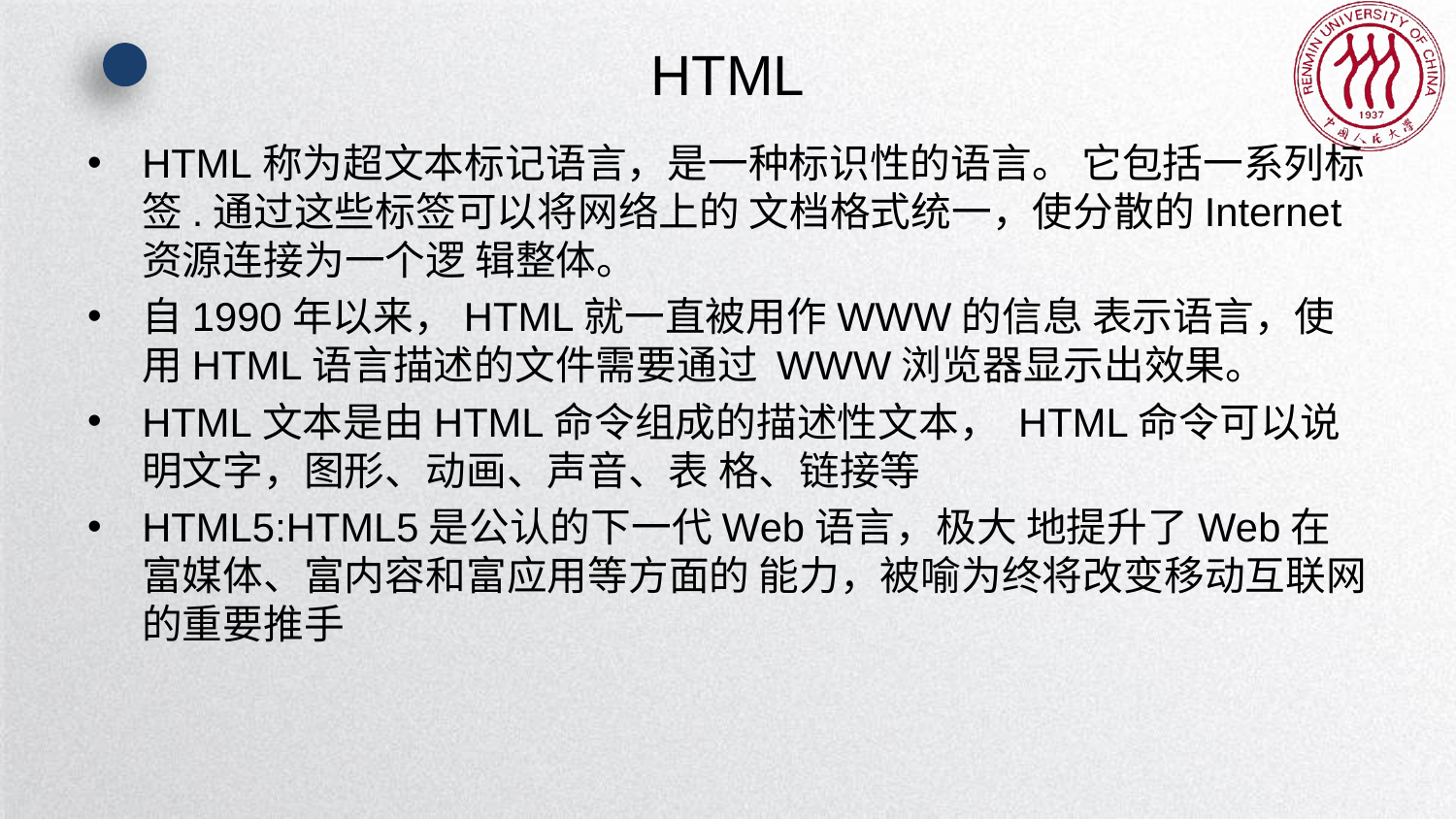

# HTML
HTML称为超文本标记语言，是一种标识性的语言。 它包括一系列标签.通过这些标签可以将网络上的 文档格式统一，使分散的Internet资源连接为一个逻 辑整体。
自1990年以来，HTML就一直被用作WWW的信息 表示语言，使用HTML语言描述的文件需要通过 WWW浏览器显示出效果。
HTML文本是由HTML命令组成的描述性文本， HTML命令可以说明文字，图形、动画、声音、表 格、链接等
HTML5:HTML5是公认的下一代Web语言，极大 地提升了Web在富媒体、富内容和富应用等方面的 能力，被喻为终将改变移动互联网的重要推手